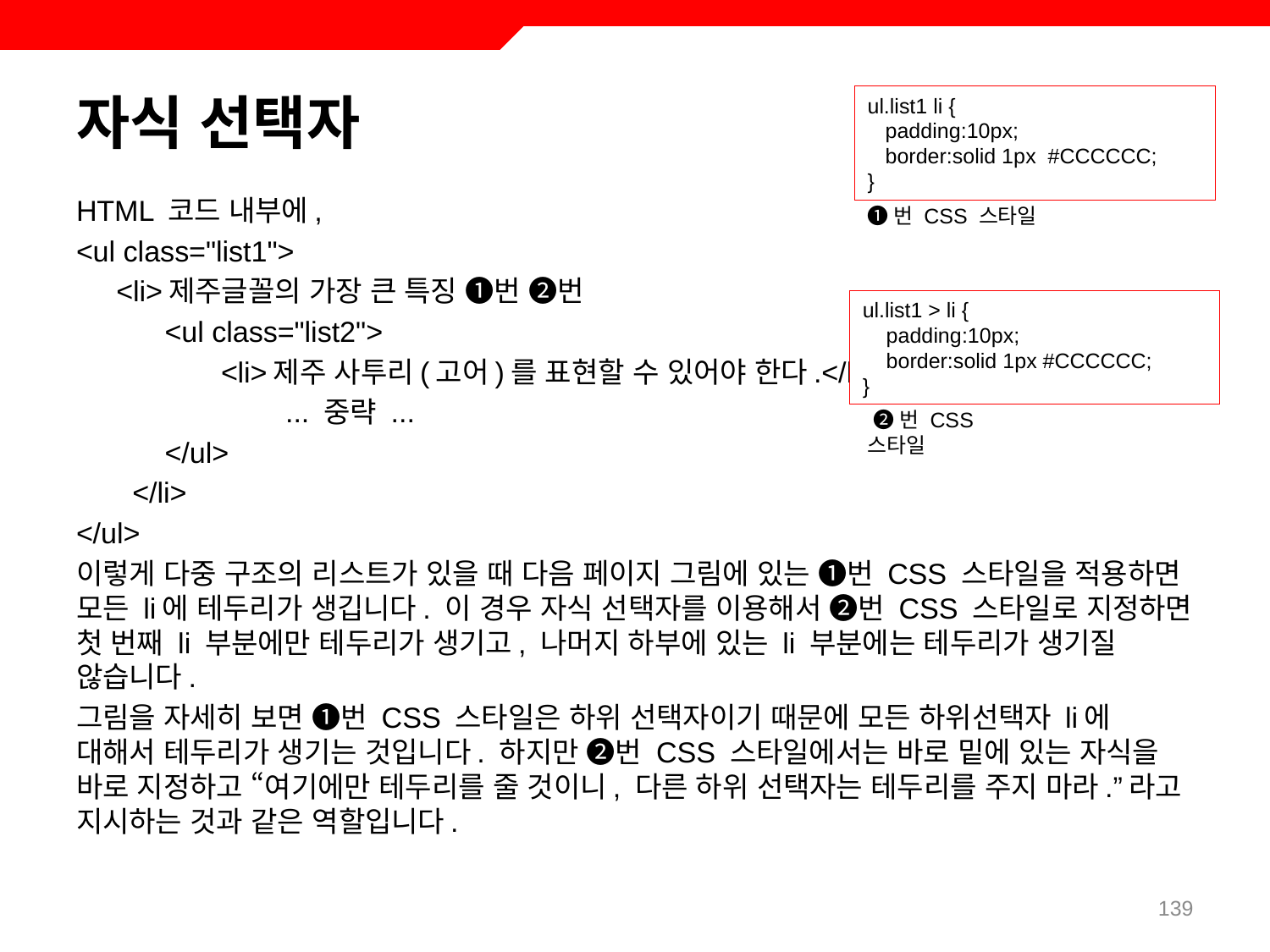

# 자식 선택자
ul.list1 li {
   padding:10px;
   border:solid 1px  #CCCCCC;
}
HTML 코드 내부에,
<ul class="list1">
     <li>제주글꼴의 가장 큰 특징 ➊번 ➋번
           <ul class="list2">
                  <li>제주 사투리(고어)를 표현할 수 있어야 한다.</li> ➊번
                          ... 중략 ...
           </ul>
       </li>
</ul>
이렇게 다중 구조의 리스트가 있을 때 다음 페이지 그림에 있는 ➊번 CSS 스타일을 적용하면 모든 li에 테두리가 생깁니다. 이 경우 자식 선택자를 이용해서 ➋번 CSS 스타일로 지정하면 첫 번째 li 부분에만 테두리가 생기고, 나머지 하부에 있는 li 부분에는 테두리가 생기질 않습니다.
그림을 자세히 보면 ➊번 CSS 스타일은 하위 선택자이기 때문에 모든 하위선택자 li에 대해서 테두리가 생기는 것입니다. 하지만 ➋번 CSS 스타일에서는 바로 밑에 있는 자식을 바로 지정하고 “여기에만 테두리를 줄 것이니, 다른 하위 선택자는 테두리를 주지 마라.”라고 지시하는 것과 같은 역할입니다.
➊번 CSS 스타일
ul.list1 > li {
    padding:10px;
    border:solid 1px #CCCCCC;
}
 ➋번 CSS 스타일
139